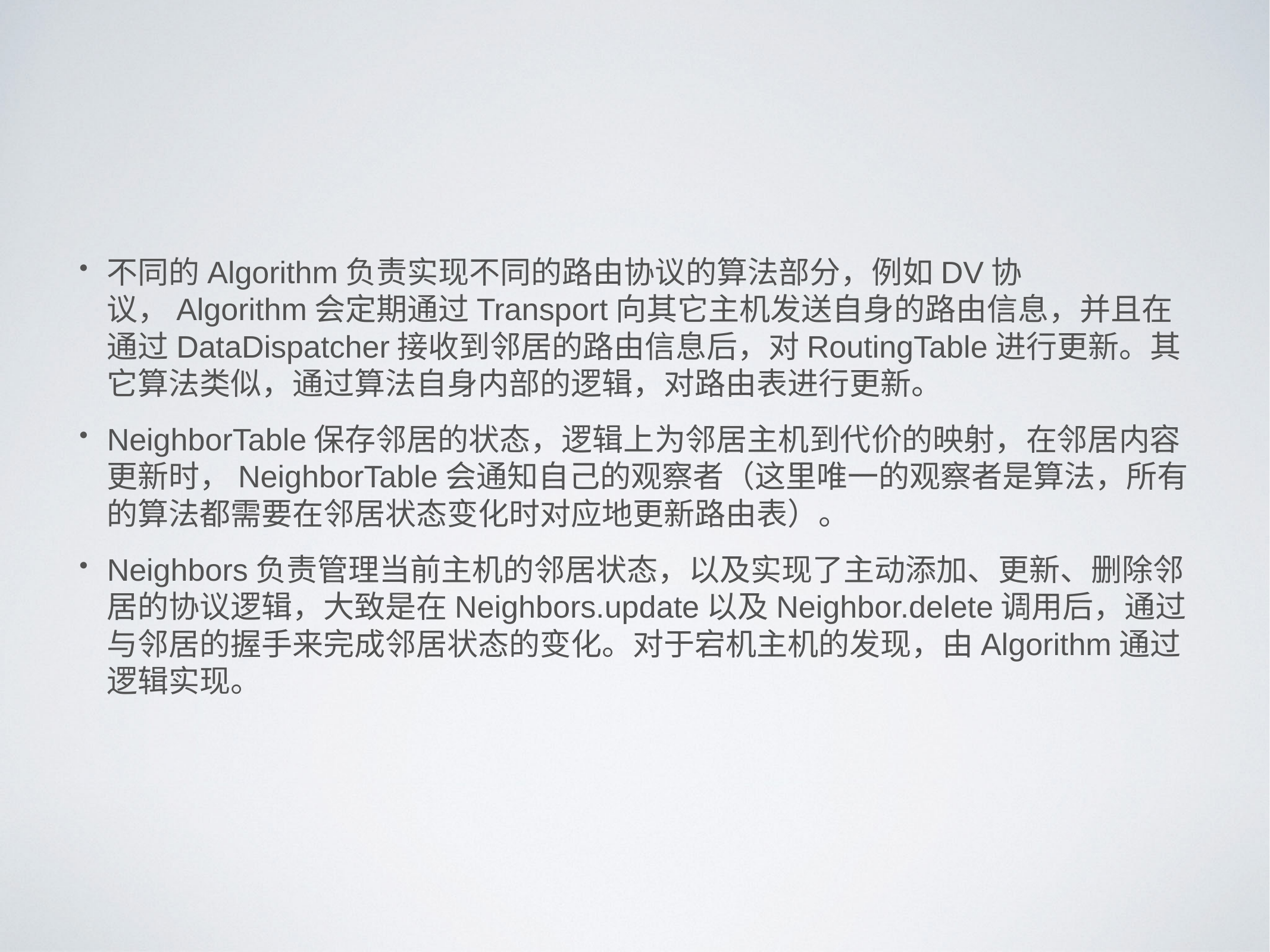

不同的Algorithm负责实现不同的路由协议的算法部分，例如DV协议，Algorithm会定期通过Transport向其它主机发送自身的路由信息，并且在通过DataDispatcher接收到邻居的路由信息后，对RoutingTable进行更新。其它算法类似，通过算法自身内部的逻辑，对路由表进行更新。
NeighborTable保存邻居的状态，逻辑上为邻居主机到代价的映射，在邻居内容更新时，NeighborTable会通知自己的观察者（这里唯一的观察者是算法，所有的算法都需要在邻居状态变化时对应地更新路由表）。
Neighbors负责管理当前主机的邻居状态，以及实现了主动添加、更新、删除邻居的协议逻辑，大致是在Neighbors.update以及Neighbor.delete调用后，通过与邻居的握手来完成邻居状态的变化。对于宕机主机的发现，由Algorithm通过逻辑实现。